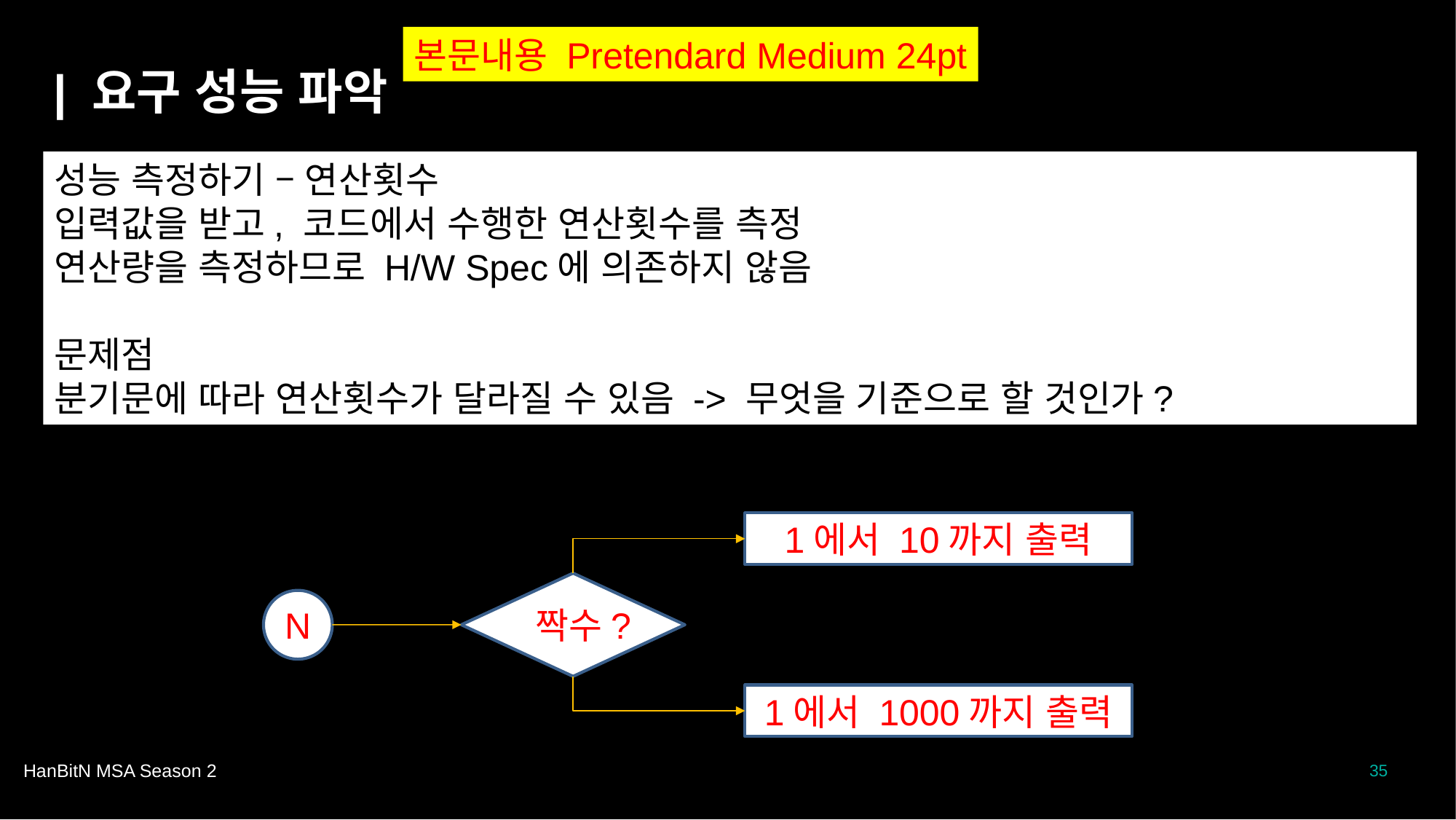

본문내용 Pretendard Medium 24pt
| 요구 성능 파악
성능 측정하기 – 연산횟수
입력값을 받고, 코드에서 수행한 연산횟수를 측정
연산량을 측정하므로 H/W Spec에 의존하지 않음

문제점
분기문에 따라 연산횟수가 달라질 수 있음 -> 무엇을 기준으로 할 것인가?
1에서 10까지 출력
짝수?
N
1에서 1000까지 출력